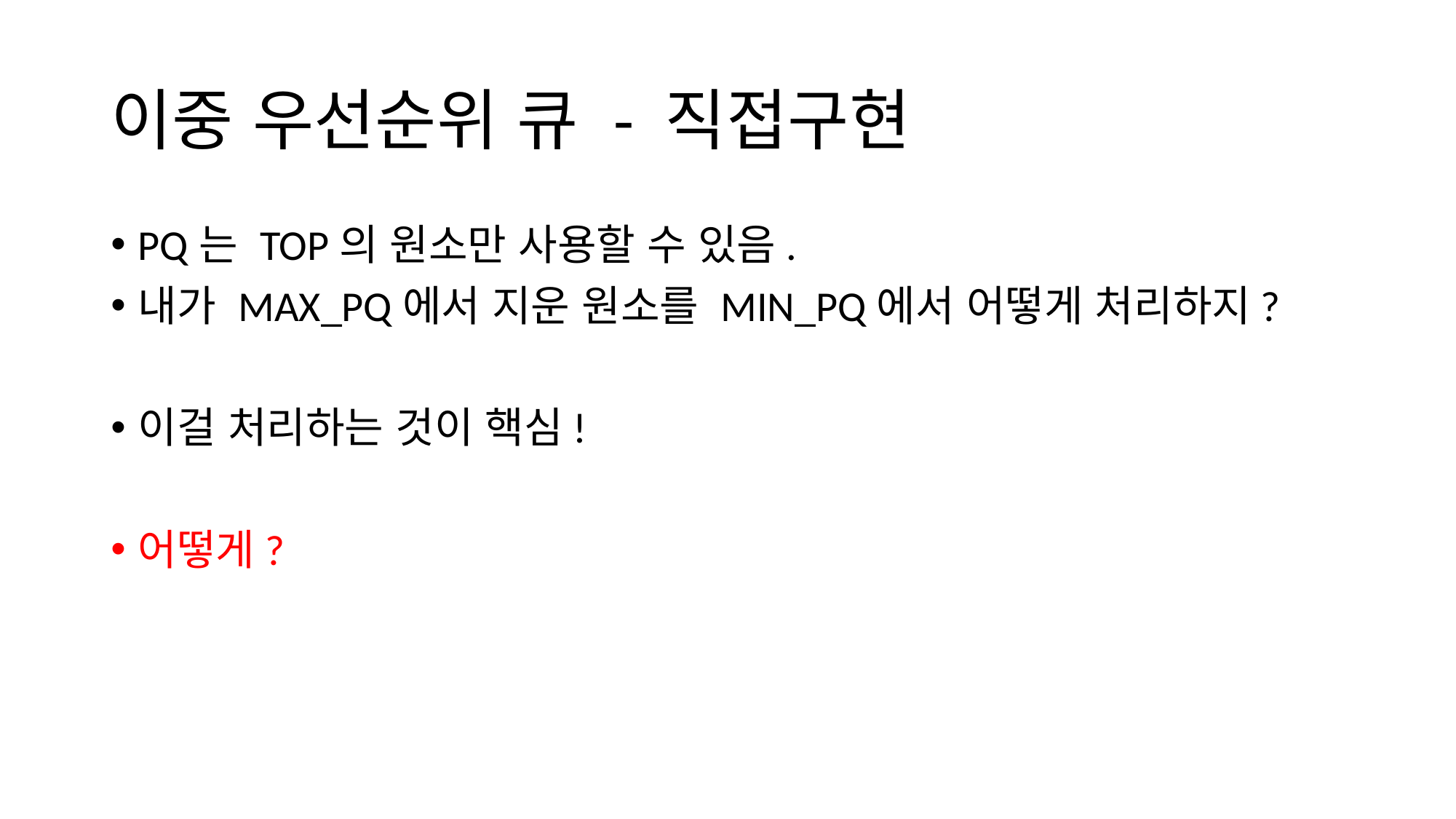

# 이중 우선순위 큐 - 직접구현
PQ는 TOP의 원소만 사용할 수 있음.
내가 MAX_PQ에서 지운 원소를 MIN_PQ에서 어떻게 처리하지?

이걸 처리하는 것이 핵심!

어떻게?